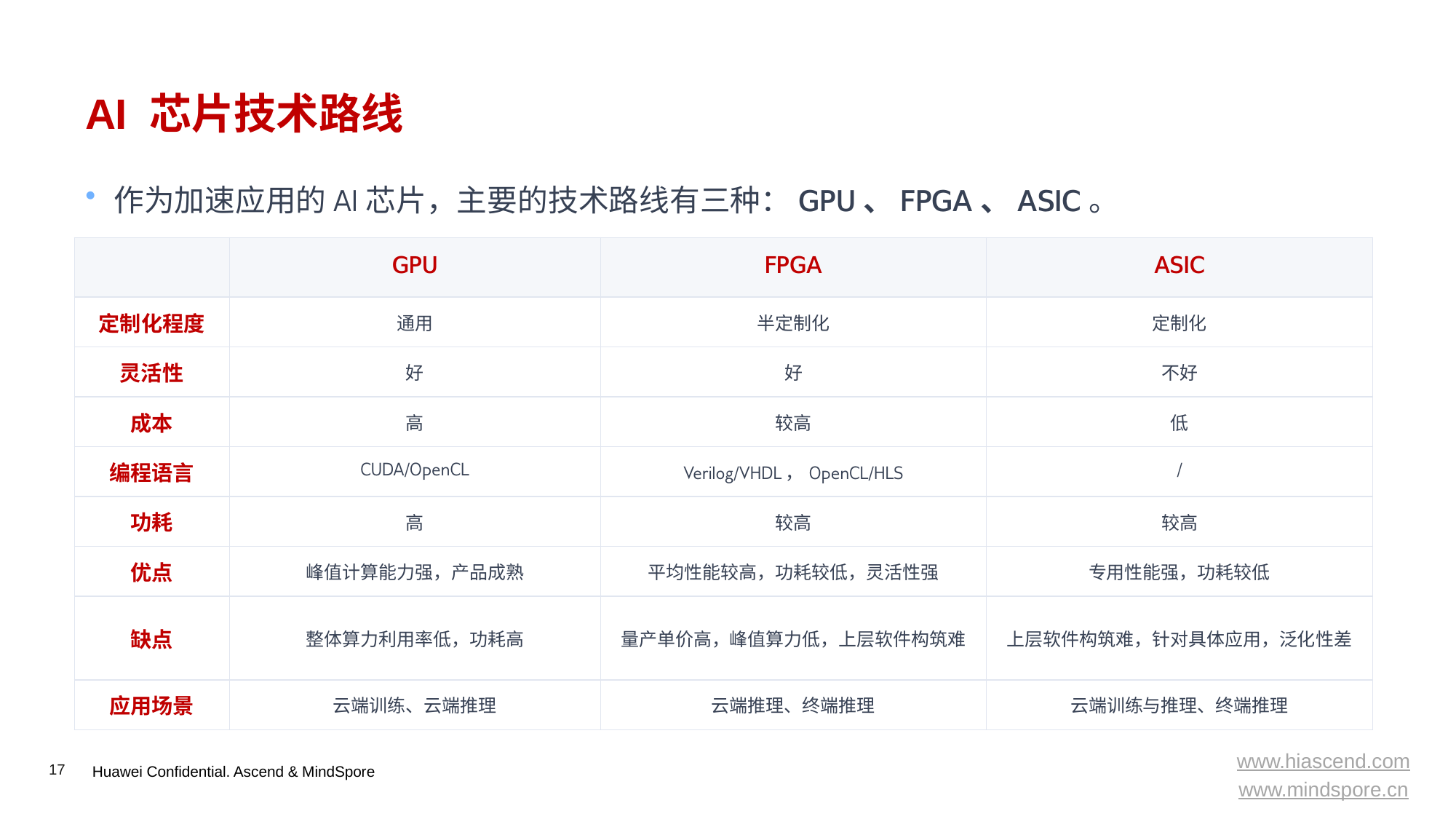

# AI 芯片技术路线
作为加速应用的AI芯片，主要的技术路线有三种：GPU、FPGA、ASIC。
|  | GPU | FPGA | ASIC |
| --- | --- | --- | --- |
| 定制化程度 | 通用 | 半定制化 | 定制化 |
| 灵活性 | 好 | 好 | 不好 |
| 成本 | 高 | 较高 | 低 |
| 编程语言 | CUDA/OpenCL | Verilog/VHDL，OpenCL/HLS | / |
| 功耗 | 高 | 较高 | 较高 |
| 优点 | 峰值计算能力强，产品成熟 | 平均性能较高，功耗较低，灵活性强 | 专用性能强，功耗较低 |
| 缺点 | 整体算力利用率低，功耗高 | 量产单价高，峰值算力低，上层软件构筑难 | 上层软件构筑难，针对具体应用，泛化性差 |
| 应用场景 | 云端训练、云端推理 | 云端推理、终端推理 | 云端训练与推理、终端推理 |